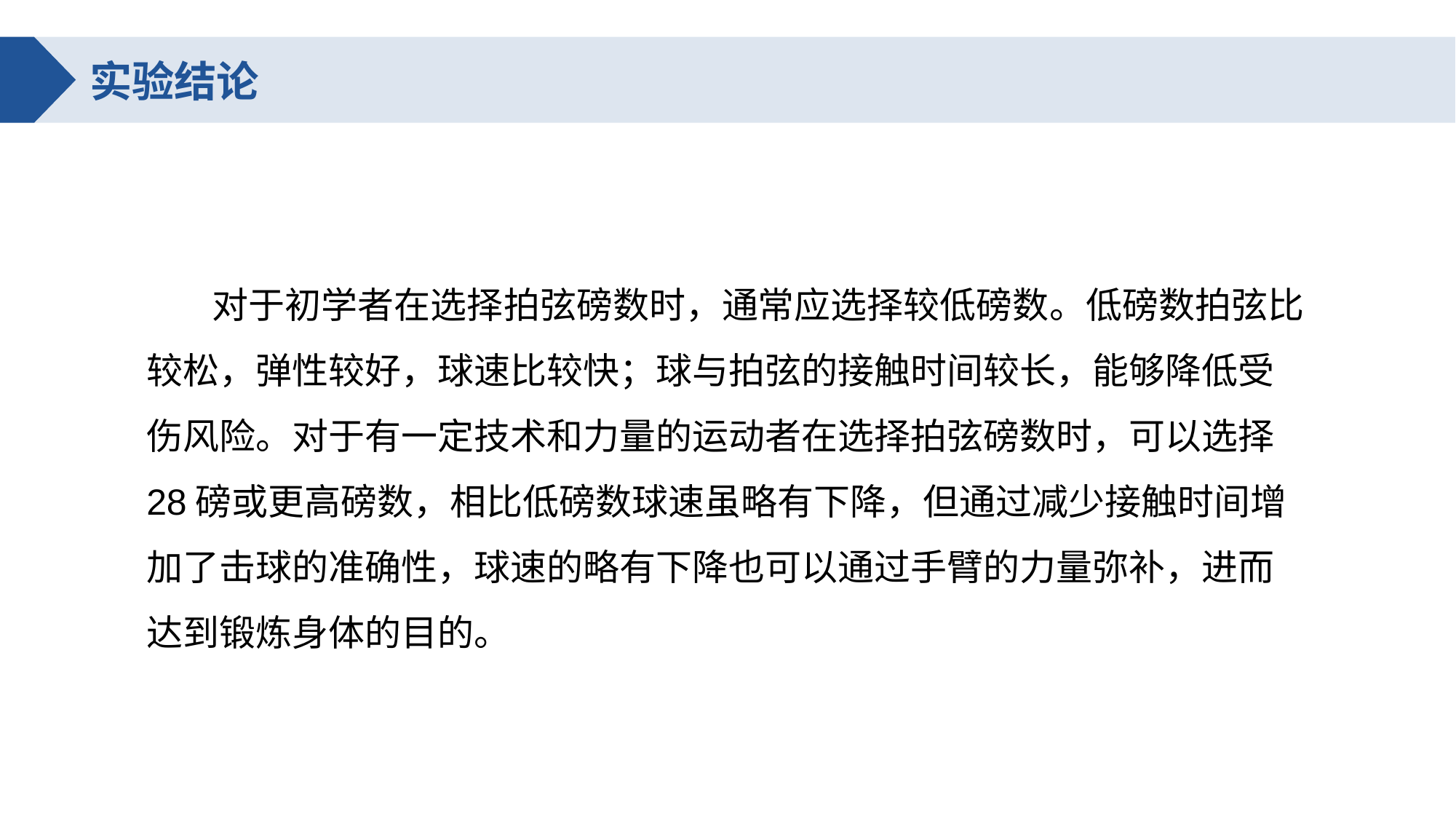

实验结论
       对于初学者在选择拍弦磅数时，通常应选择较低磅数。低磅数拍弦比较松，弹性较好，球速比较快；球与拍弦的接触时间较长，能够降低受伤风险。对于有一定技术和力量的运动者在选择拍弦磅数时，可以选择28磅或更高磅数，相比低磅数球速虽略有下降，但通过减少接触时间增加了击球的准确性，球速的略有下降也可以通过手臂的力量弥补，进而达到锻炼身体的目的。